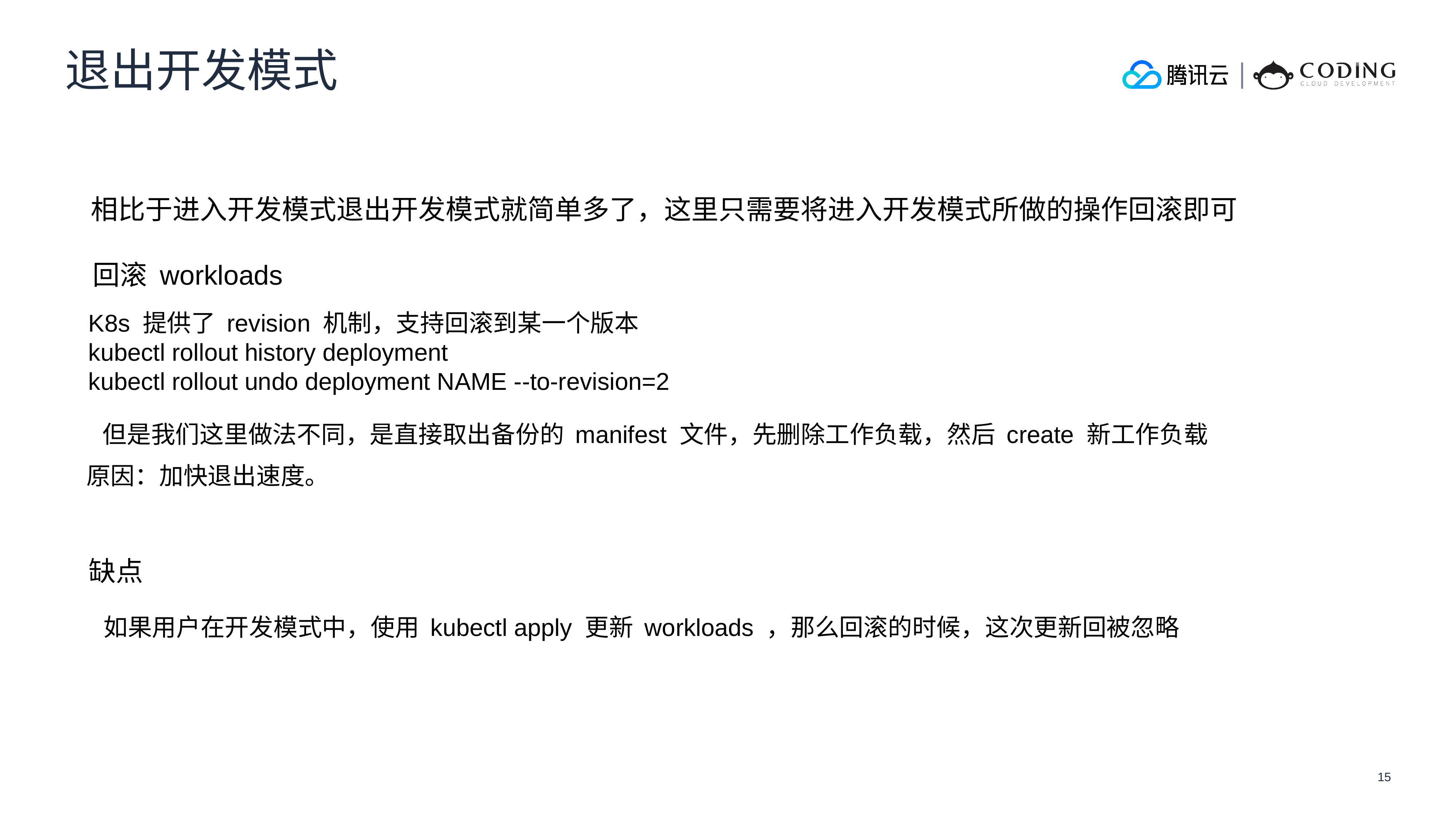

退出开发模式
相比于进入开发模式退出开发模式就简单多了，这里只需要将进入开发模式所做的操作回滚即可
回滚 workloads
K8s 提供了 revision 机制，支持回滚到某一个版本
kubectl rollout history deployment
kubectl rollout undo deployment NAME --to-revision=2
但是我们这里做法不同，是直接取出备份的 manifest 文件，先删除工作负载，然后 create 新工作负载
原因：加快退出速度。
缺点
如果用户在开发模式中，使用 kubectl apply 更新 workloads ，那么回滚的时候，这次更新回被忽略
15